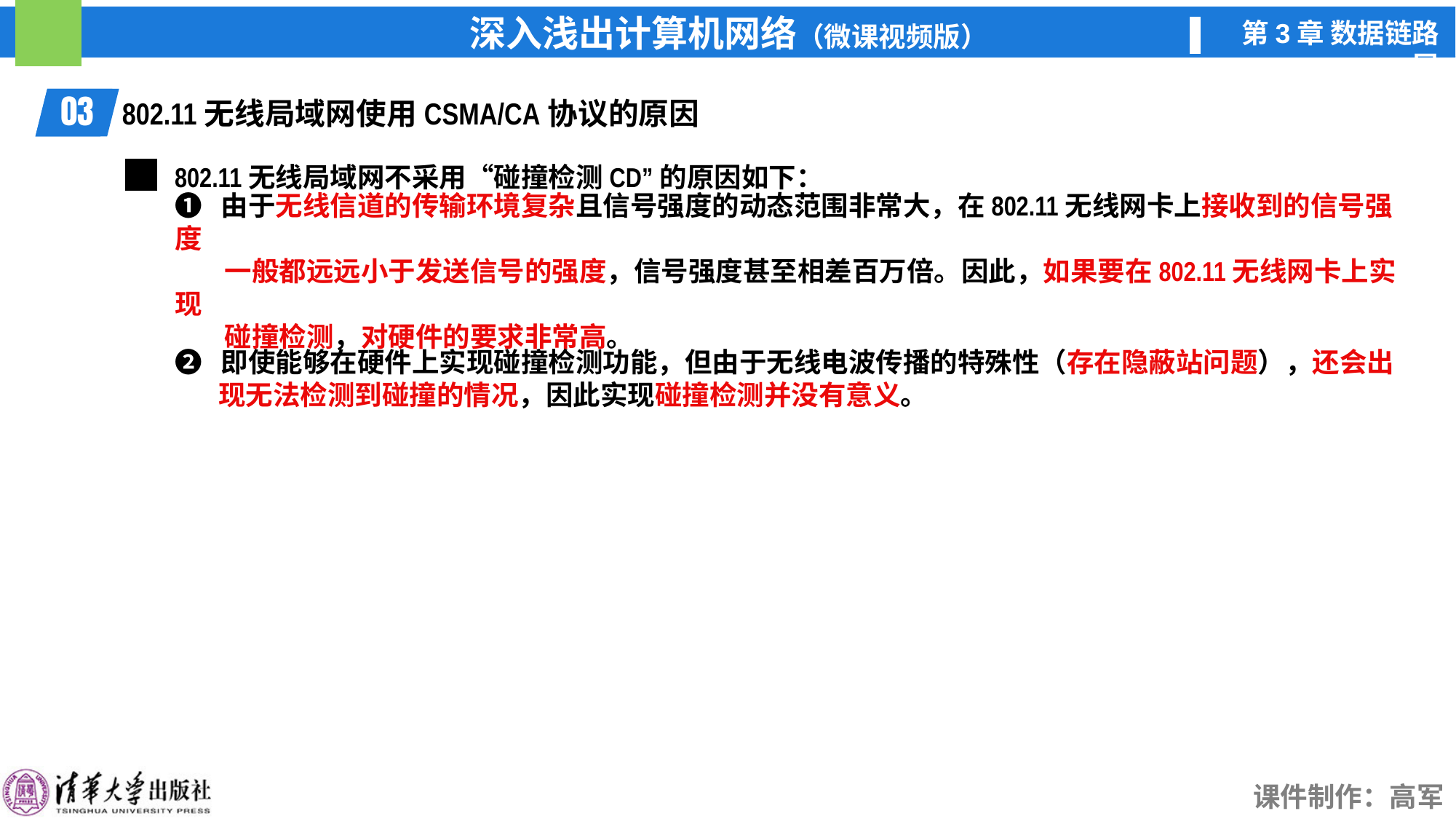

01
802.11无线局域网使用CSMA/CA协议的原因
03
802.11无线局域网不采用“碰撞检测CD”的原因如下：

❶  由于无线信道的传输环境复杂且信号强度的动态范围非常大，在802.11无线网卡上接收到的信号强度
       一般都远远小于发送信号的强度，信号强度甚至相差百万倍。因此，如果要在802.11无线网卡上实现
       碰撞检测，对硬件的要求非常高。
❷  即使能够在硬件上实现碰撞检测功能，但由于无线电波传播的特殊性（存在隐蔽站问题），还会出
      现无法检测到碰撞的情况，因此实现碰撞检测并没有意义。